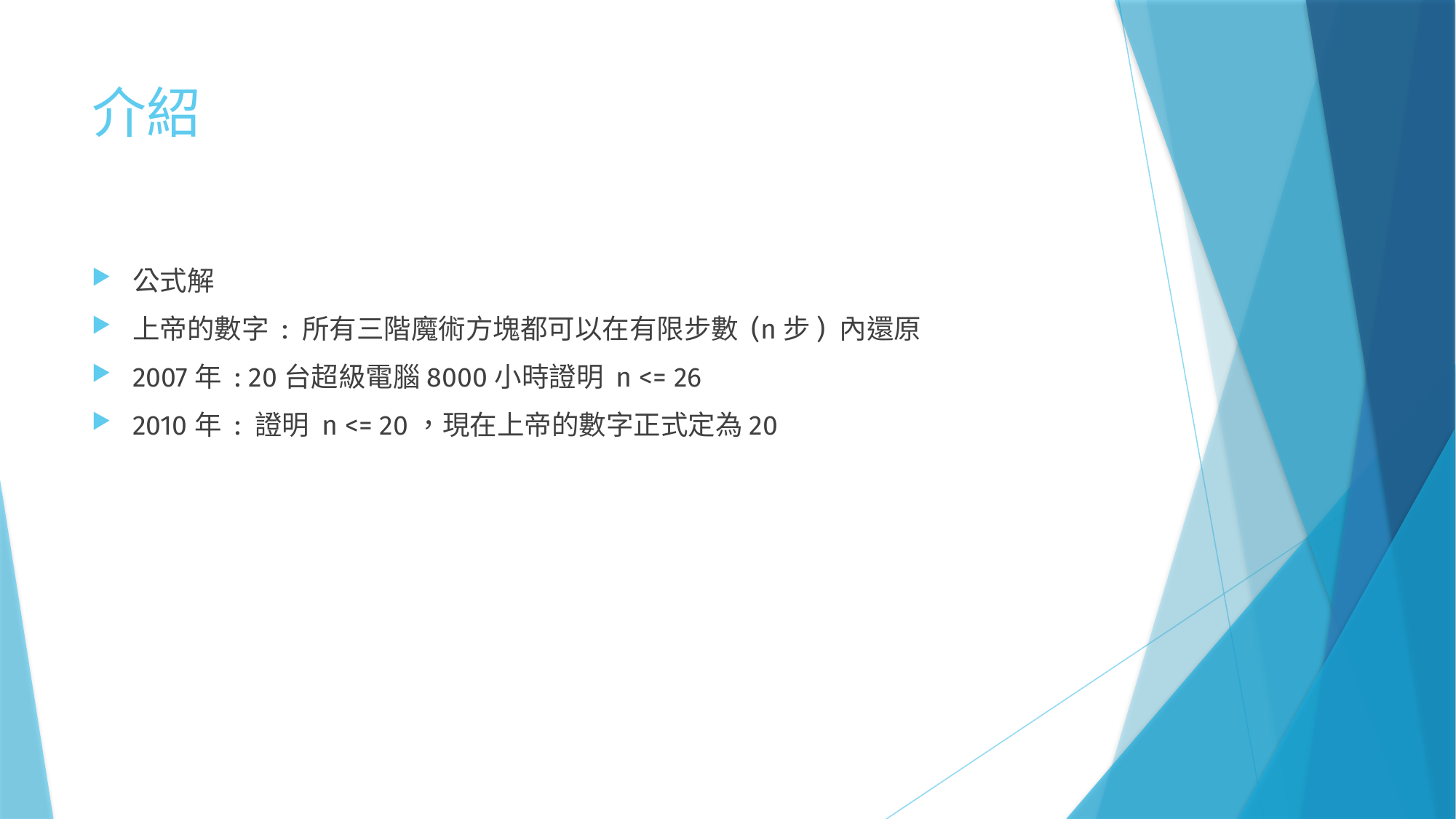

# 介紹
公式解
上帝的數字 : 所有三階魔術方塊都可以在有限步數 (n步) 內還原
2007年 : 20台超級電腦8000小時證明 n <= 26
2010年 : 證明 n <= 20，現在上帝的數字正式定為20